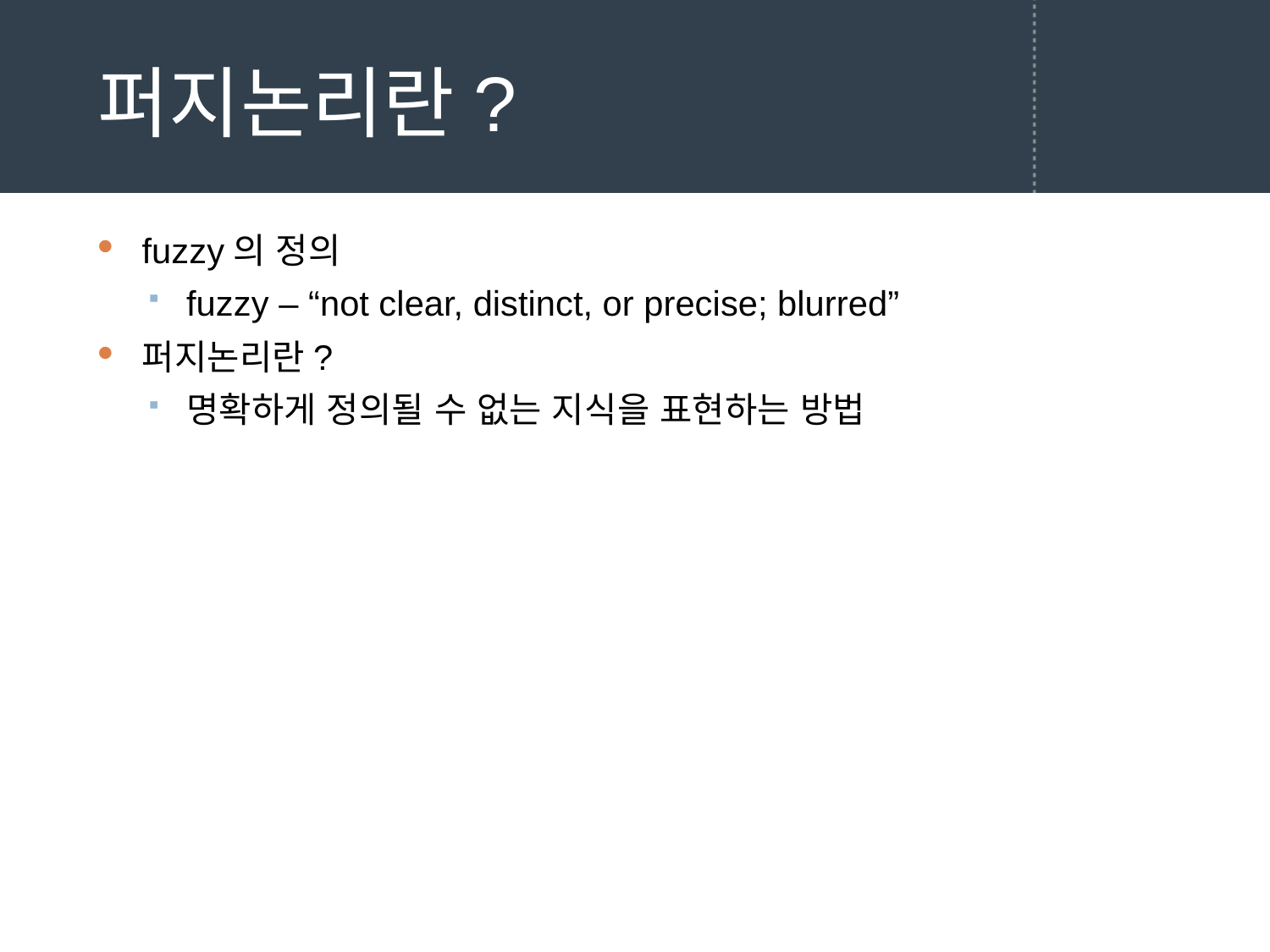

# 퍼지논리란?
fuzzy의 정의
fuzzy – “not clear, distinct, or precise; blurred”
퍼지논리란?
명확하게 정의될 수 없는 지식을 표현하는 방법